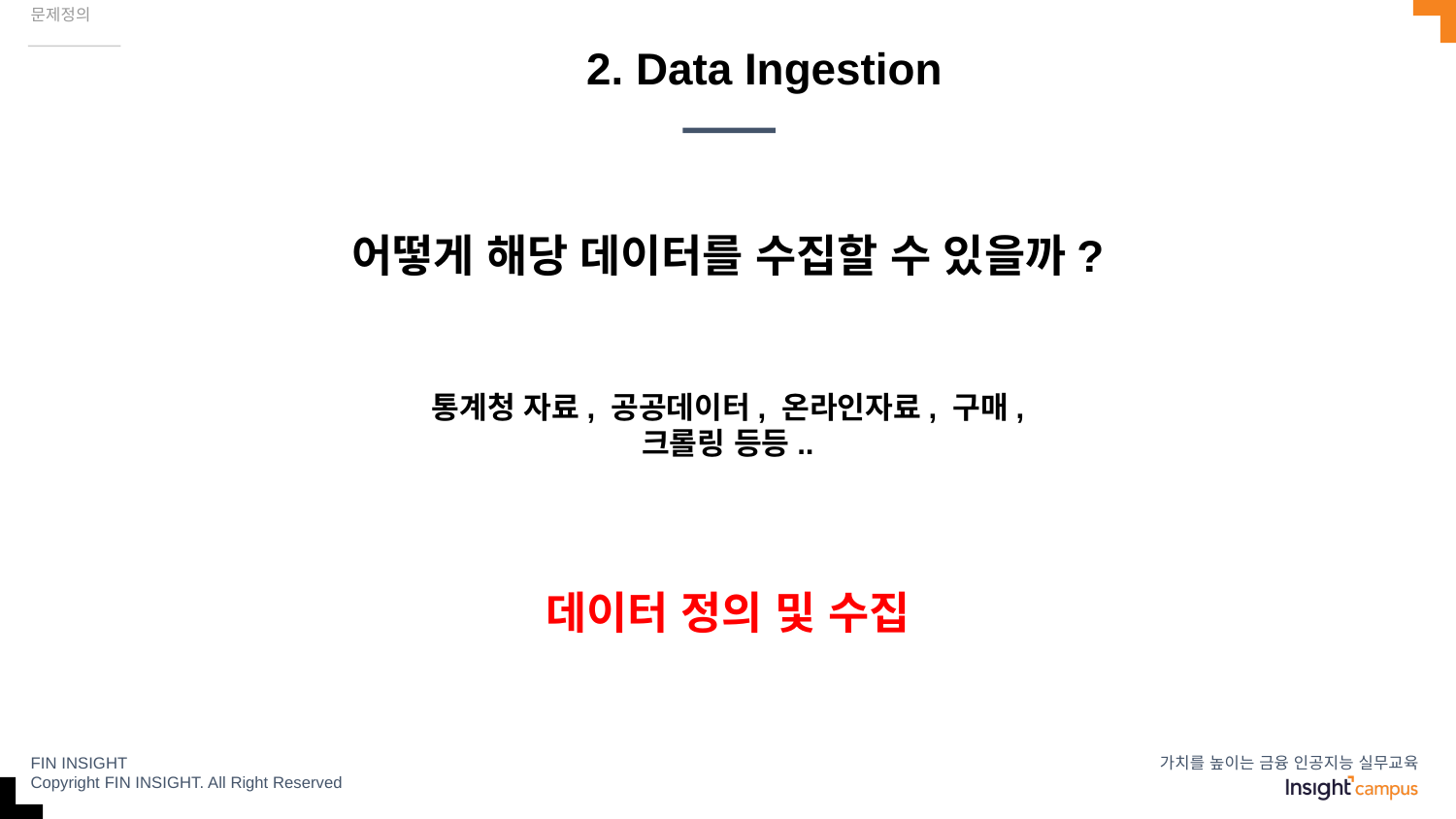

문제정의
# 2. Data Ingestion

어떻게 해당 데이터를 수집할 수 있을까?
통계청 자료, 공공데이터, 온라인자료, 구매, 크롤링 등등..
데이터 정의 및 수집